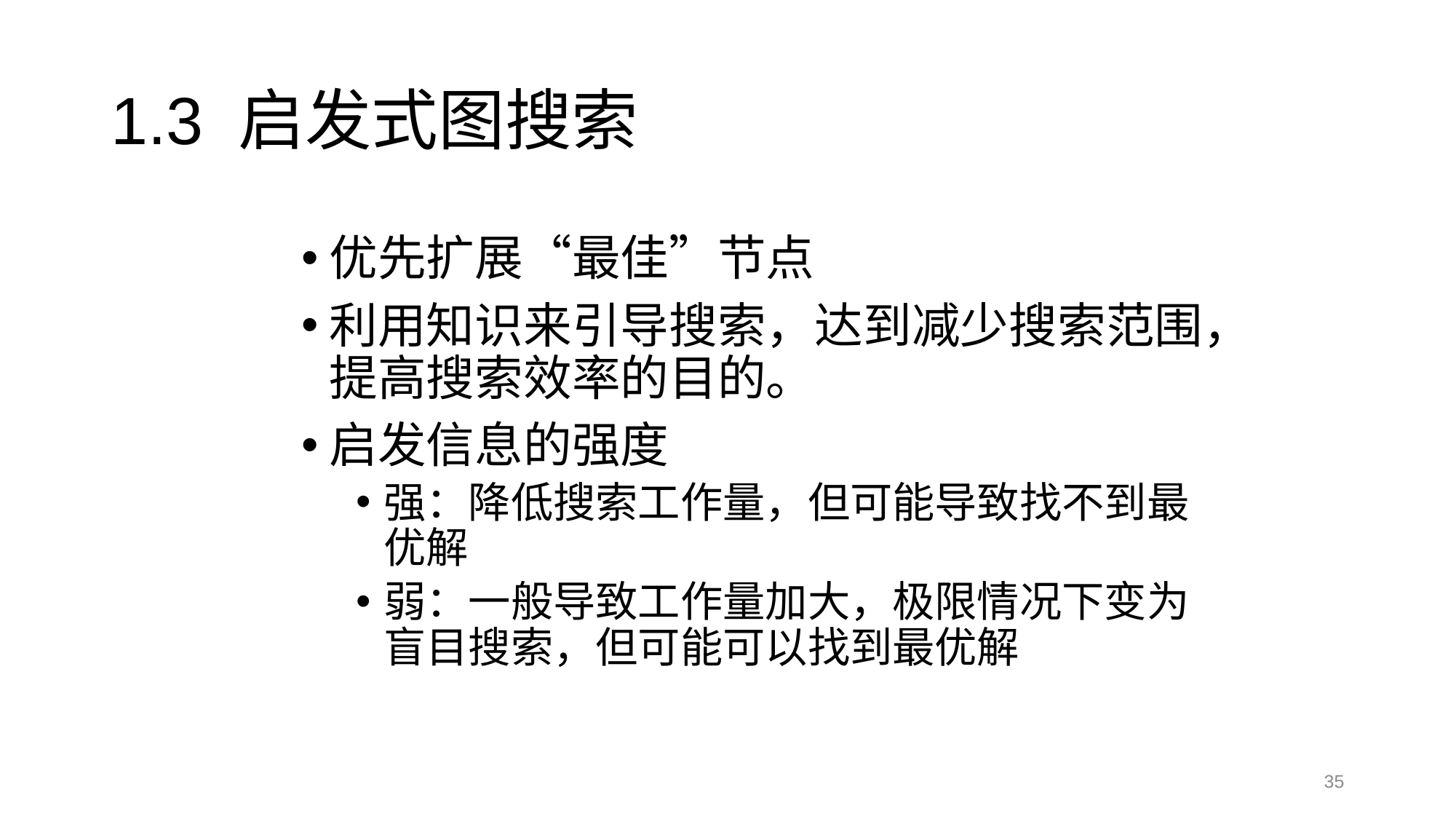

# 1.3 启发式图搜索
优先扩展“最佳”节点
利用知识来引导搜索，达到减少搜索范围，提高搜索效率的目的。
启发信息的强度
强：降低搜索工作量，但可能导致找不到最优解
弱：一般导致工作量加大，极限情况下变为盲目搜索，但可能可以找到最优解
35